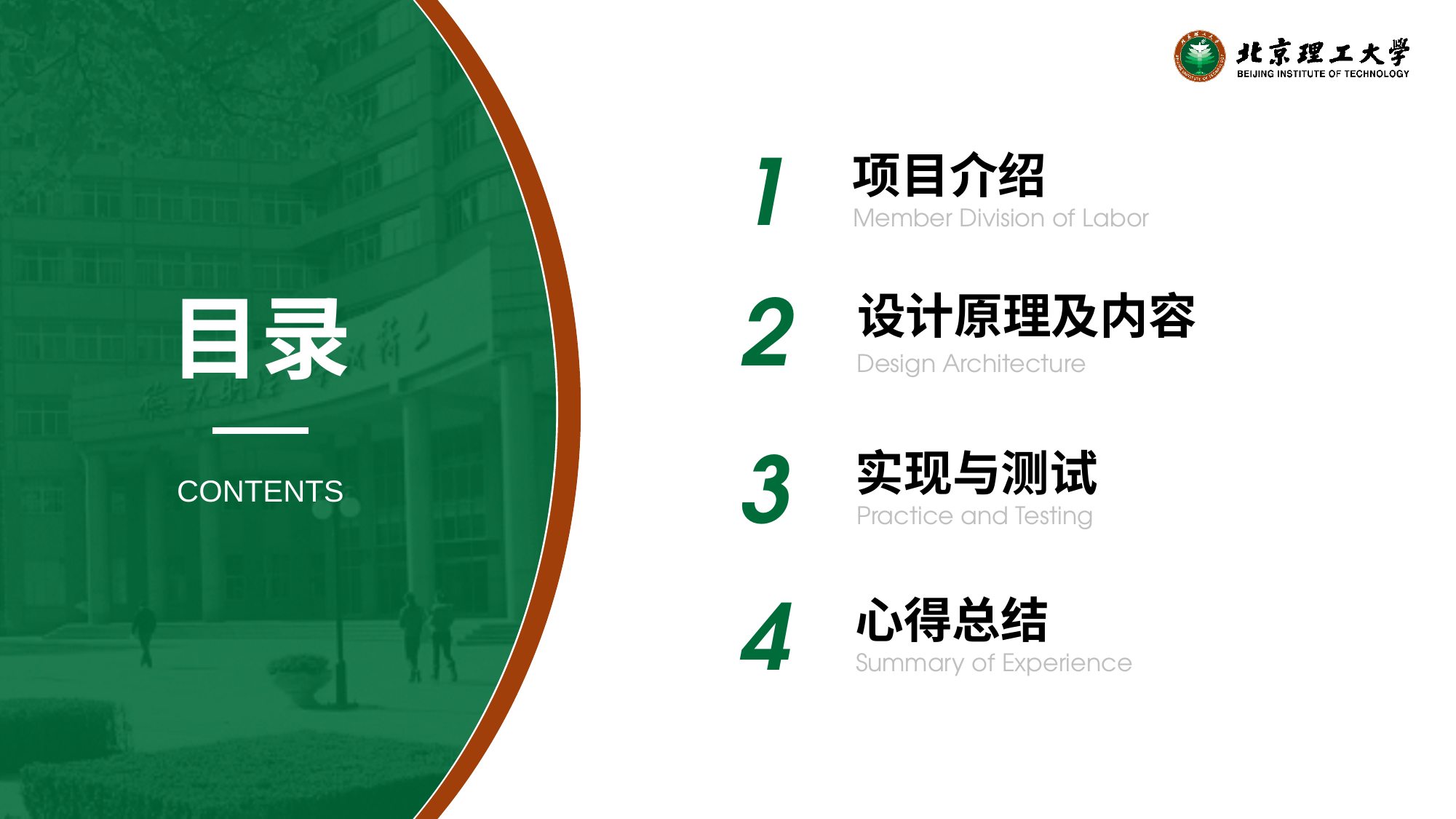

1
项目介绍
Member Division of Labor
2
设计原理及内容
Design Architecture
目录
3
实现与测试
Practice and Testing
CONTENTS
4
心得总结
Summary of Experience